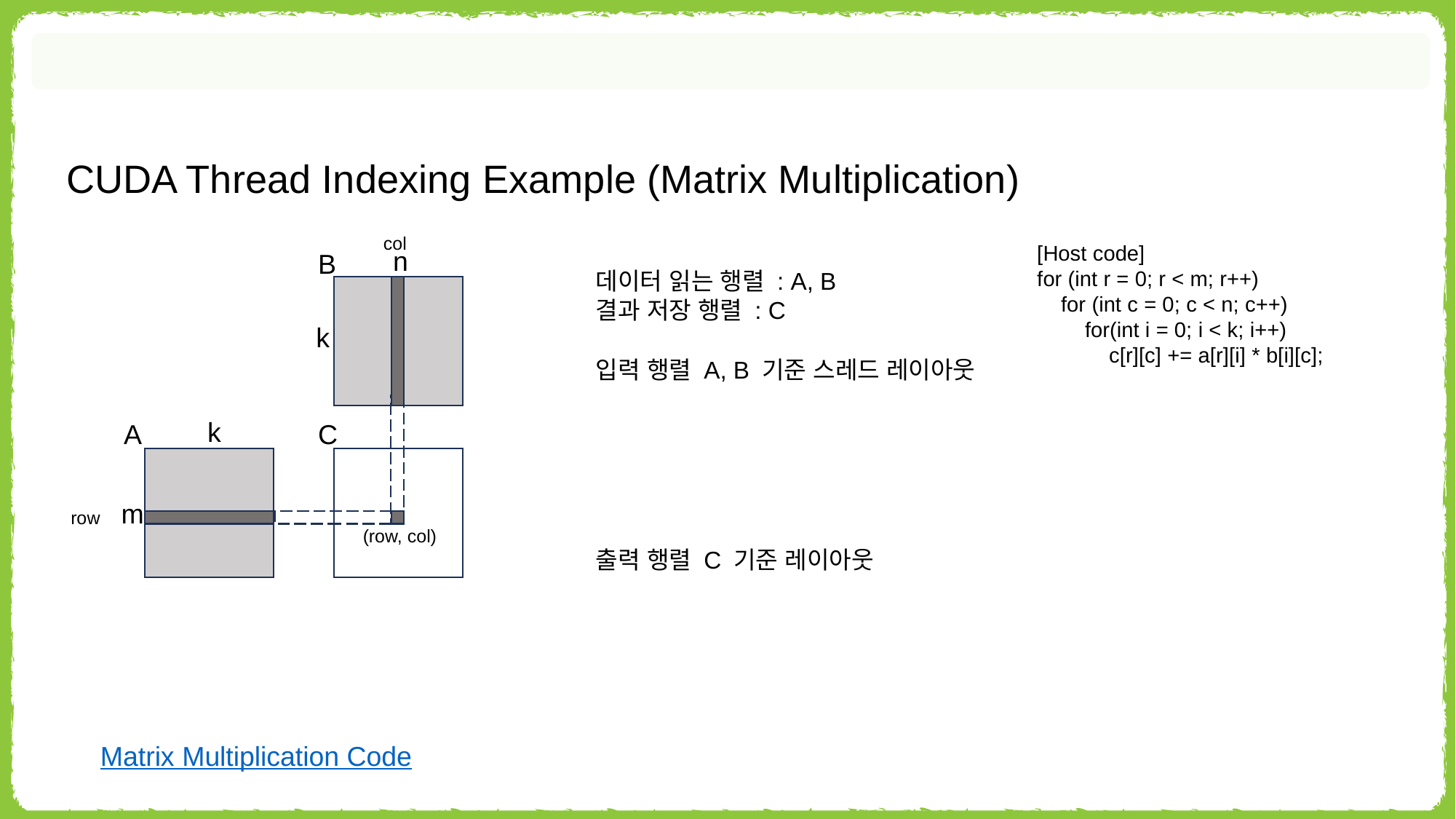

CUDA Thread Indexing Example (Matrix Multiplication)
col
[Host code]
for (int r = 0; r < m; r++)
    for (int c = 0; c < n; c++)
        for(int i = 0; i < k; i++)
            c[r][c] += a[r][i] * b[i][c];
n
B

k

k
A
C

m

데이터 읽는 행렬 : A, B
결과 저장 행렬 : C
입력 행렬 A, B 기준 스레드 레이아웃

row
(row, col)
출력 행렬 C 기준 레이아웃
Matrix Multiplication Code